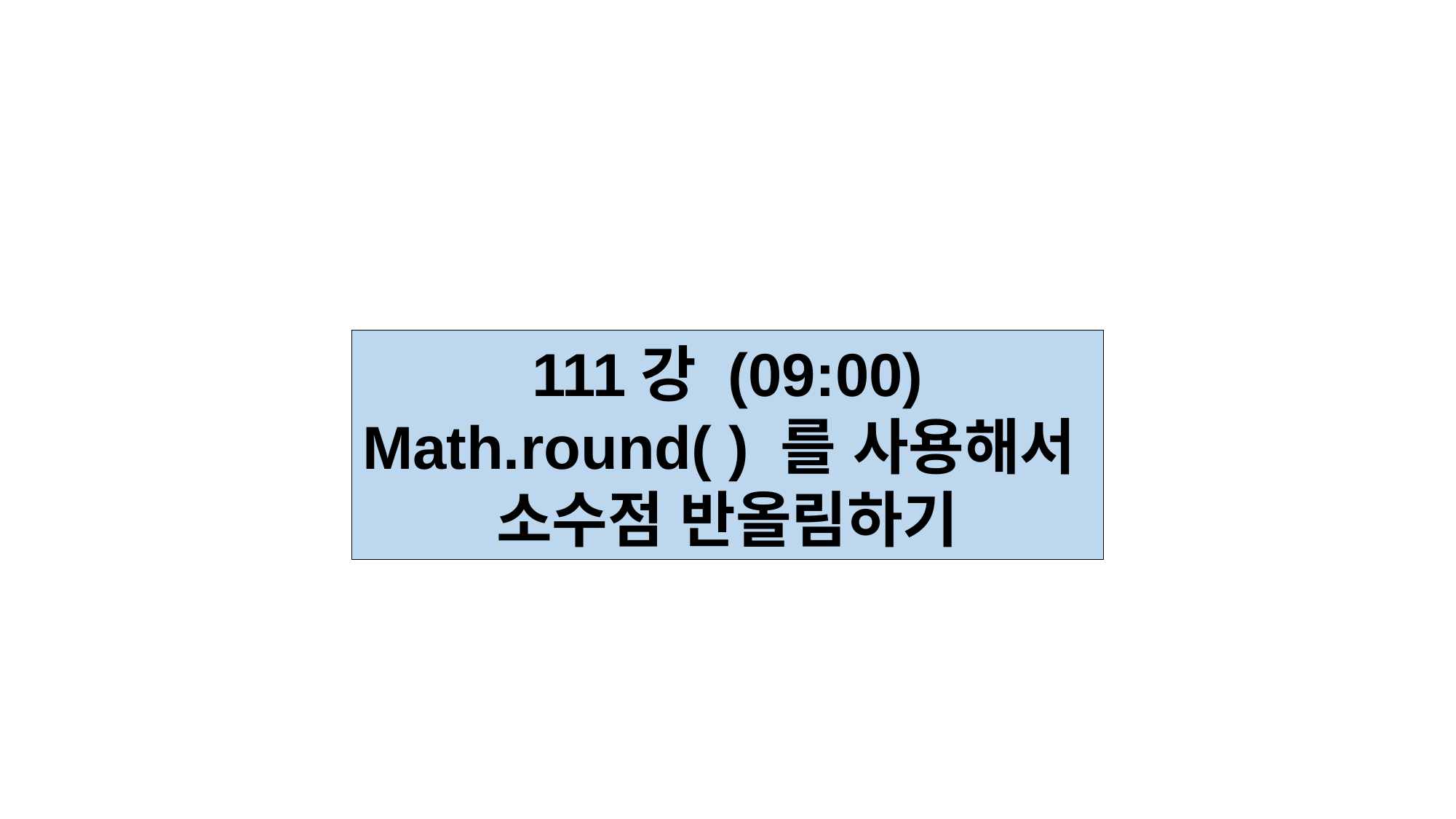

111강 (09:00)
Math.round( ) 를 사용해서
소수점 반올림하기